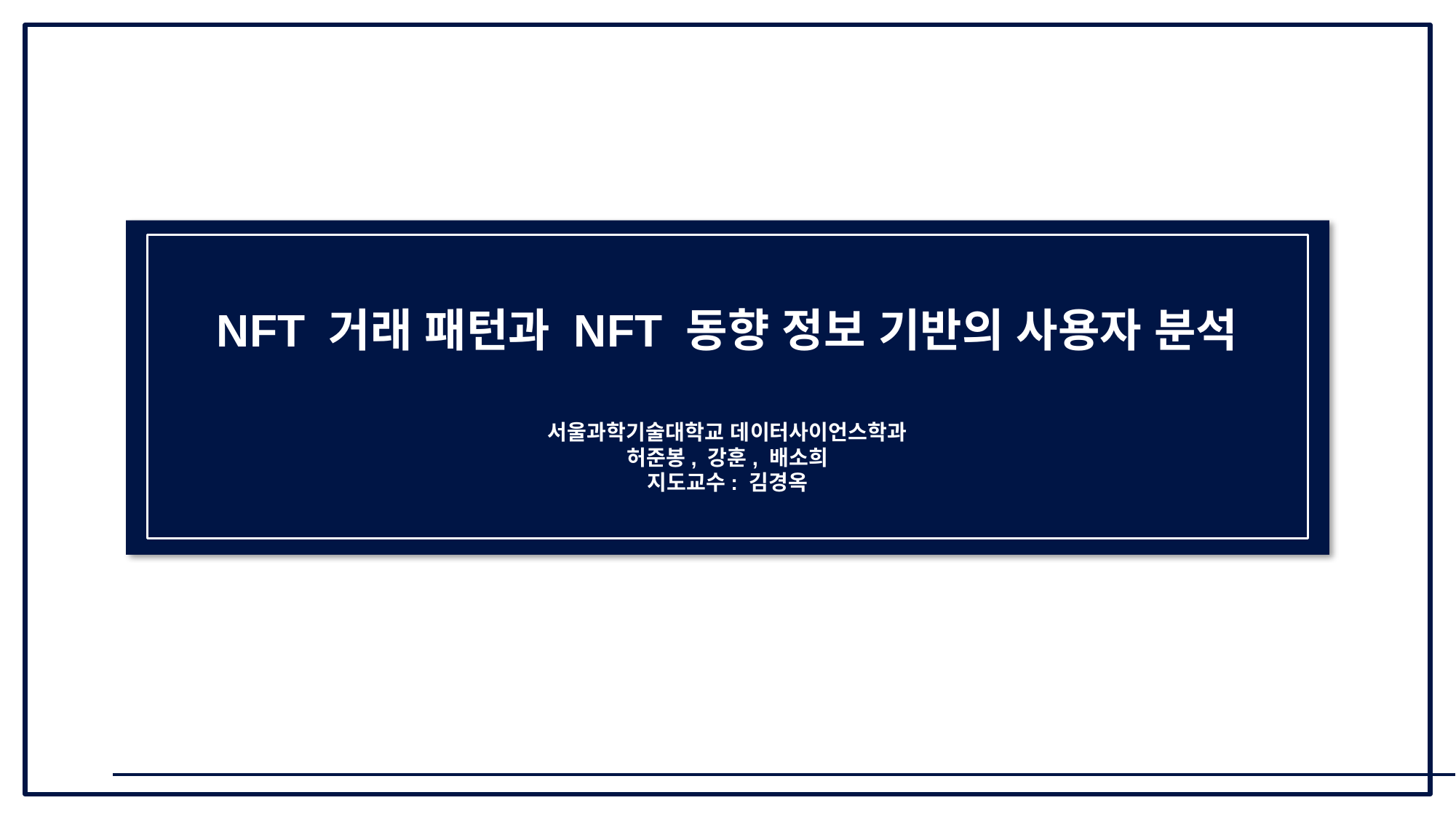

NFT 거래 패턴과 NFT 동향 정보 기반의 사용자 분석
서울과학기술대학교 데이터사이언스학과
허준봉, 강훈, 배소희
지도교수: 김경옥